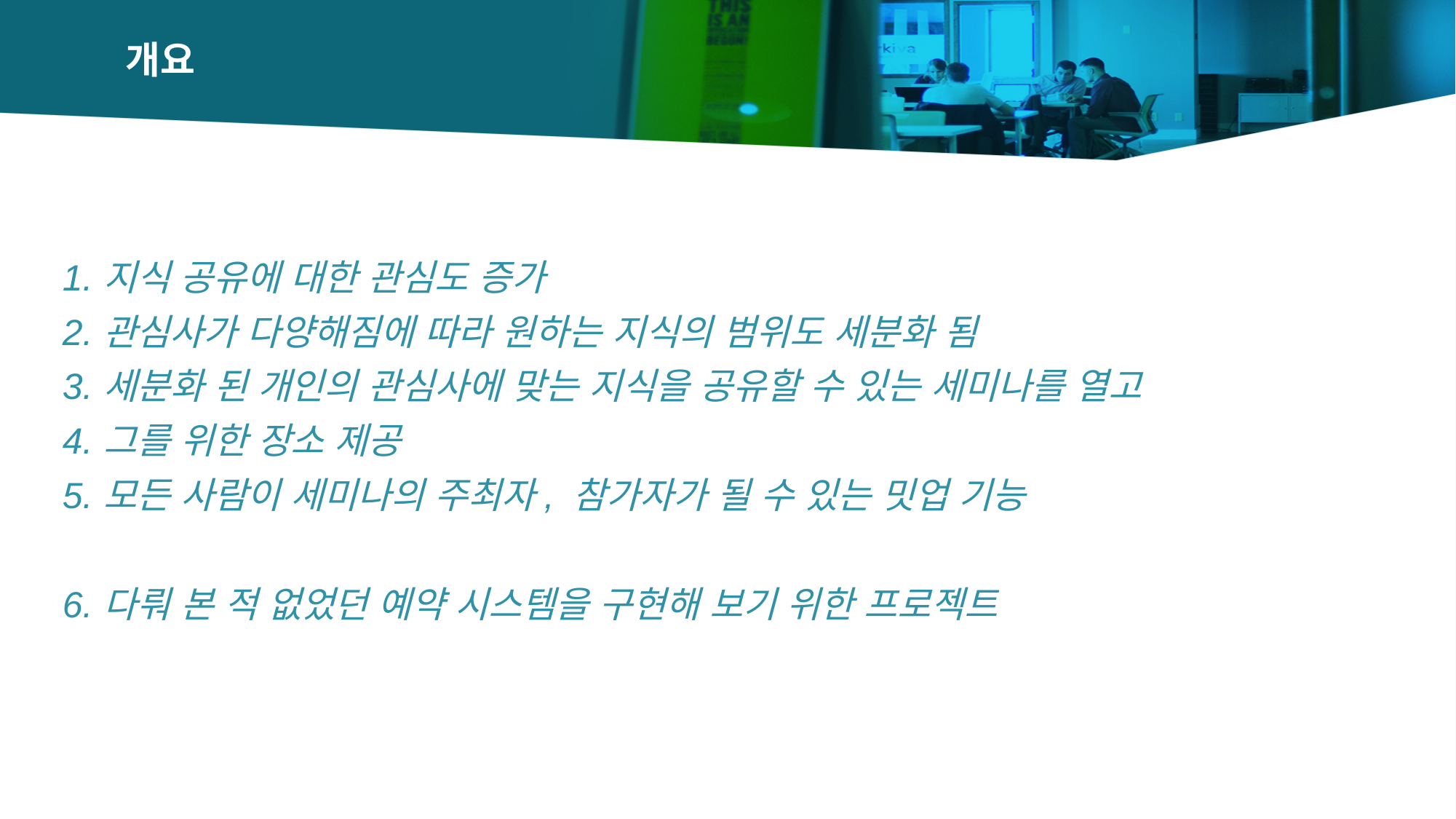

# 개요

지식 공유에 대한 관심도 증가
관심사가 다양해짐에 따라 원하는 지식의 범위도 세분화 됨
세분화 된 개인의 관심사에 맞는 지식을 공유할 수 있는 세미나를 열고
그를 위한 장소 제공
모든 사람이 세미나의 주최자, 참가자가 될 수 있는 밋업 기능

다뤄 본 적 없었던 예약 시스템을 구현해 보기 위한 프로젝트